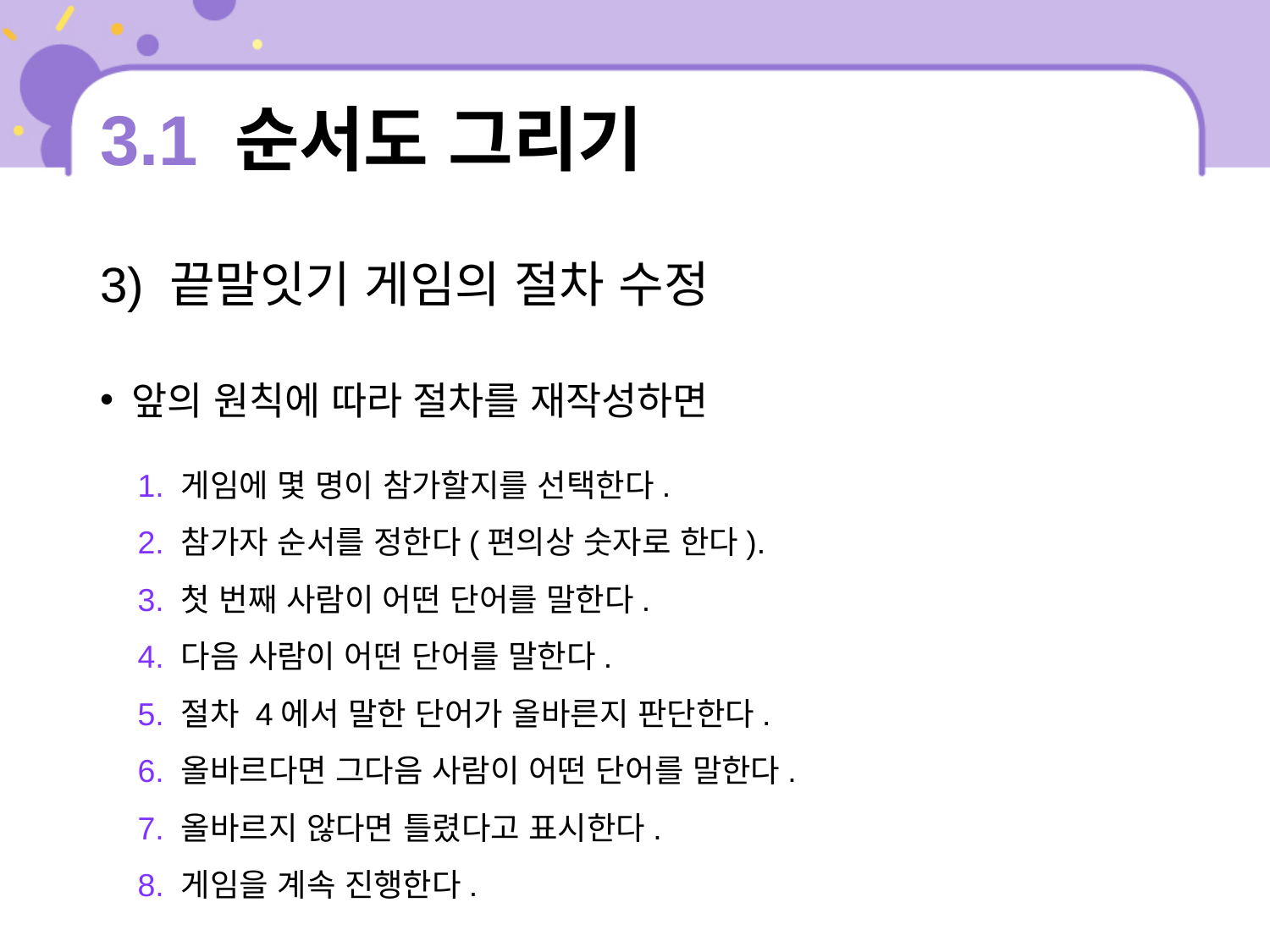

# 3.1 순서도 그리기
3) 끝말잇기 게임의 절차 수정
앞의 원칙에 따라 절차를 재작성하면

1. 게임에 몇 명이 참가할지를 선택한다.
2. 참가자 순서를 정한다(편의상 숫자로 한다).
3. 첫 번째 사람이 어떤 단어를 말한다.
4. 다음 사람이 어떤 단어를 말한다.
5. 절차 4에서 말한 단어가 올바른지 판단한다.
6. 올바르다면 그다음 사람이 어떤 단어를 말한다.
7. 올바르지 않다면 틀렸다고 표시한다.
8. 게임을 계속 진행한다.